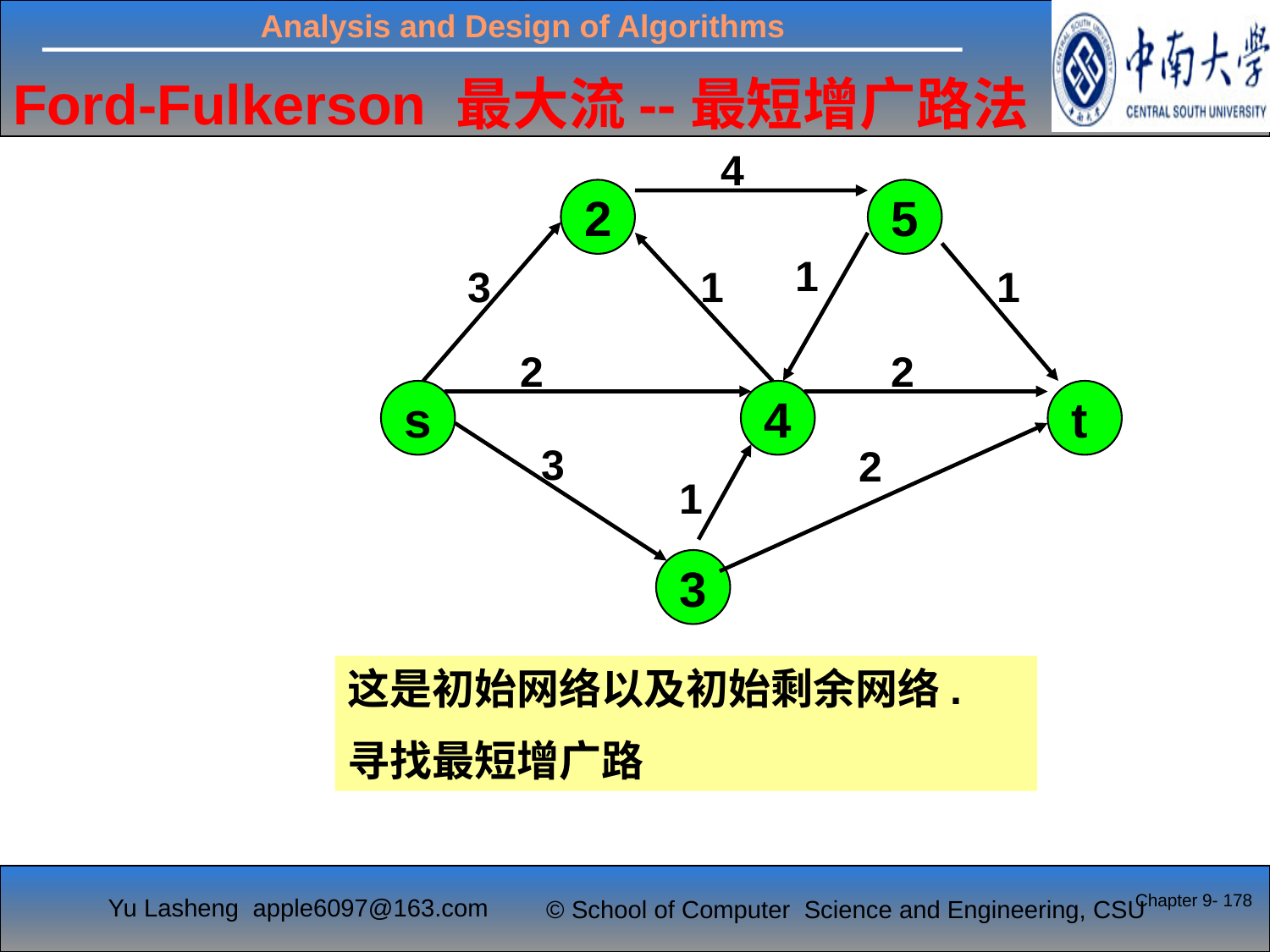

# Ford-Fulkerson 最大流--最短增广路法
4
2
5

1

3
1
1
2
2
s
4
t

3
2

1
3
这是初始网络以及初始剩余网络.
寻找最短增广路
Chapter 9- 178